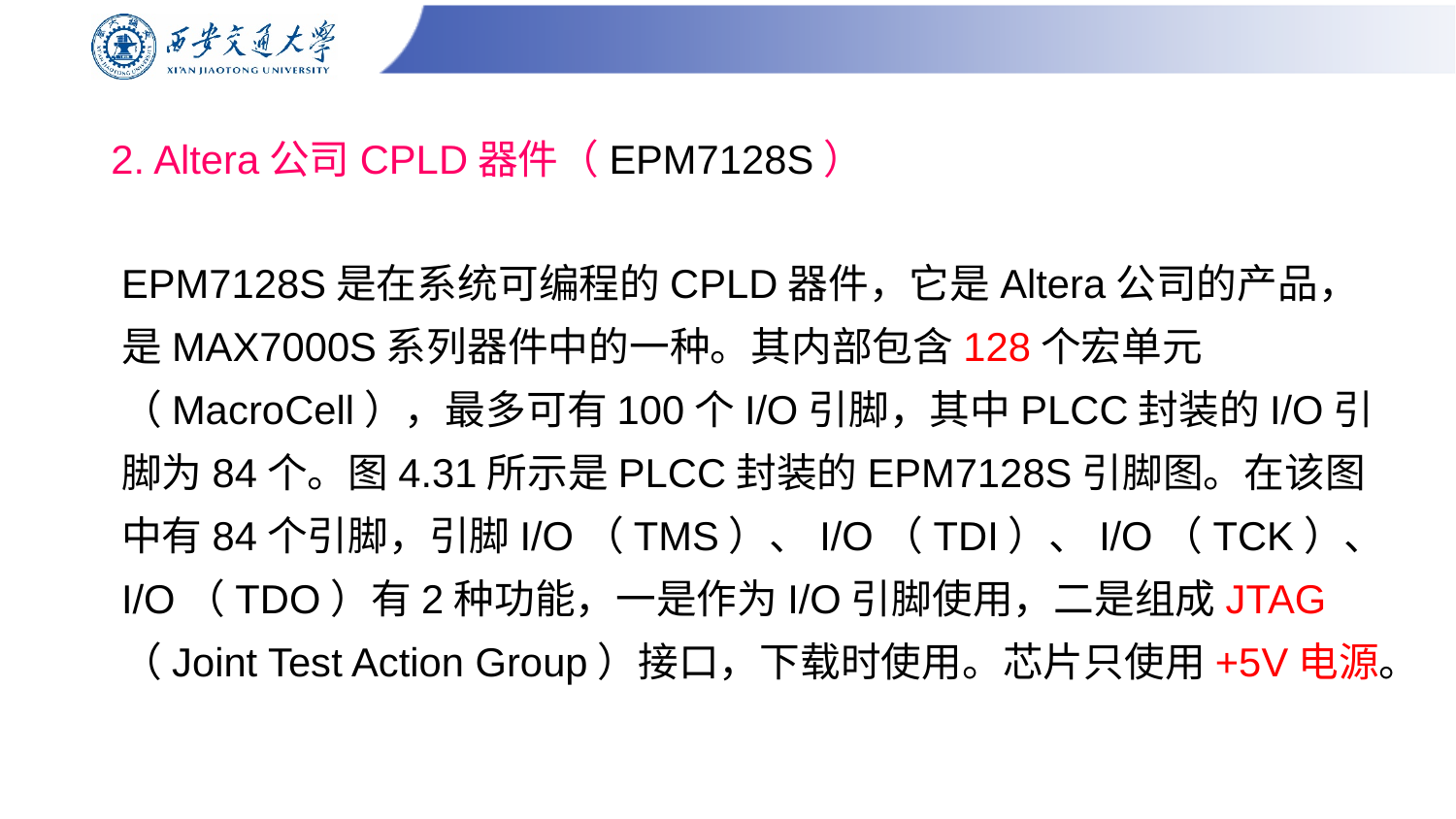

# 2. Altera公司CPLD器件（EPM7128S）
EPM7128S是在系统可编程的CPLD器件，它是Altera公司的产品，是MAX7000S系列器件中的一种。其内部包含128个宏单元（MacroCell），最多可有100个I/O引脚，其中PLCC封装的I/O引脚为84个。图4.31所示是PLCC封装的EPM7128S引脚图。在该图中有84个引脚，引脚I/O（TMS）、I/O（TDI）、I/O（TCK）、I/O（TDO）有2种功能，一是作为I/O引脚使用，二是组成JTAG（Joint Test Action Group）接口，下载时使用。芯片只使用+5V电源。